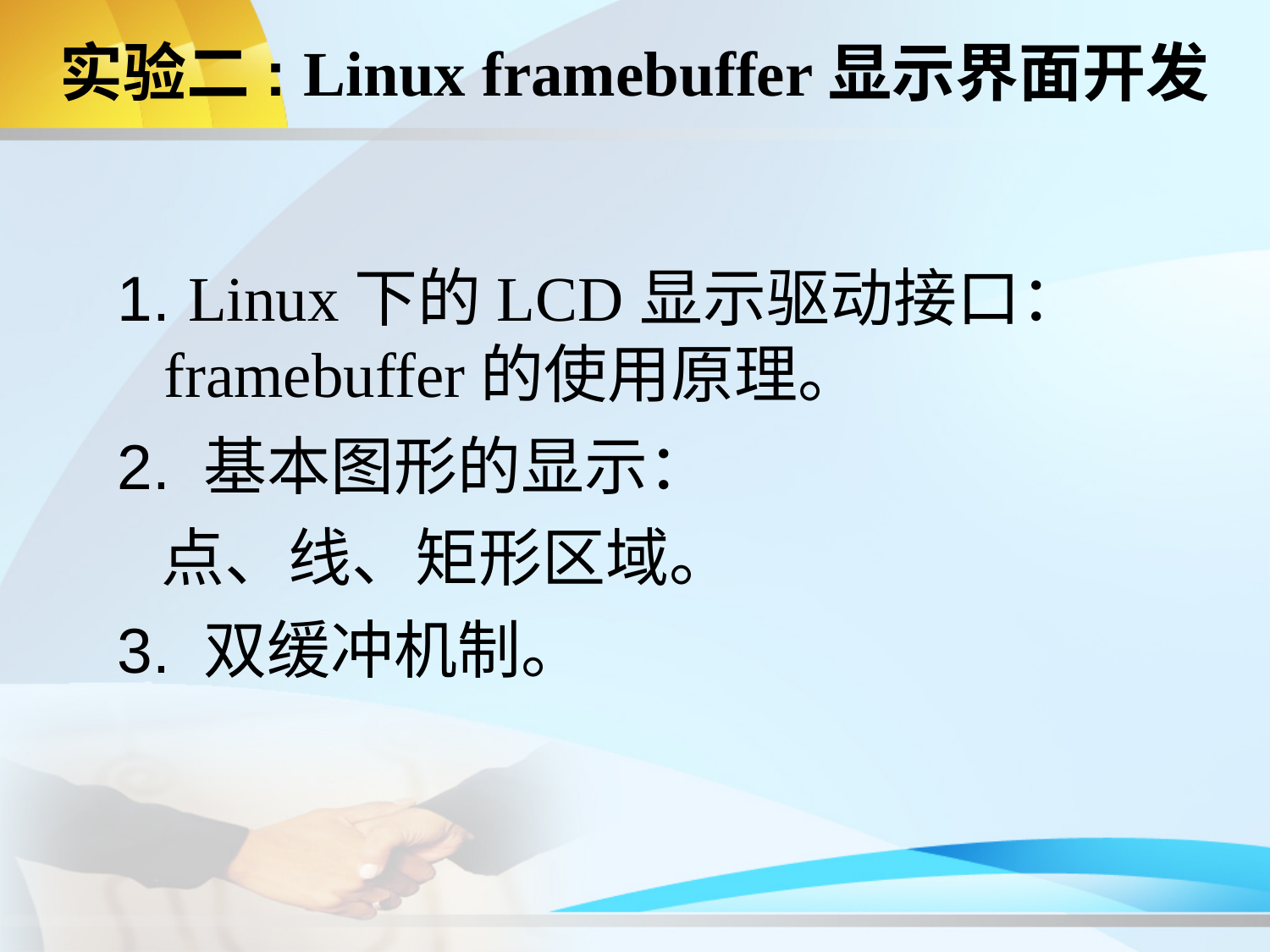

# 实验二: Linux framebuffer显示界面开发
1. Linux下的LCD显示驱动接口：framebuffer的使用原理。
2. 基本图形的显示：
  点、线、矩形区域。
3. 双缓冲机制。